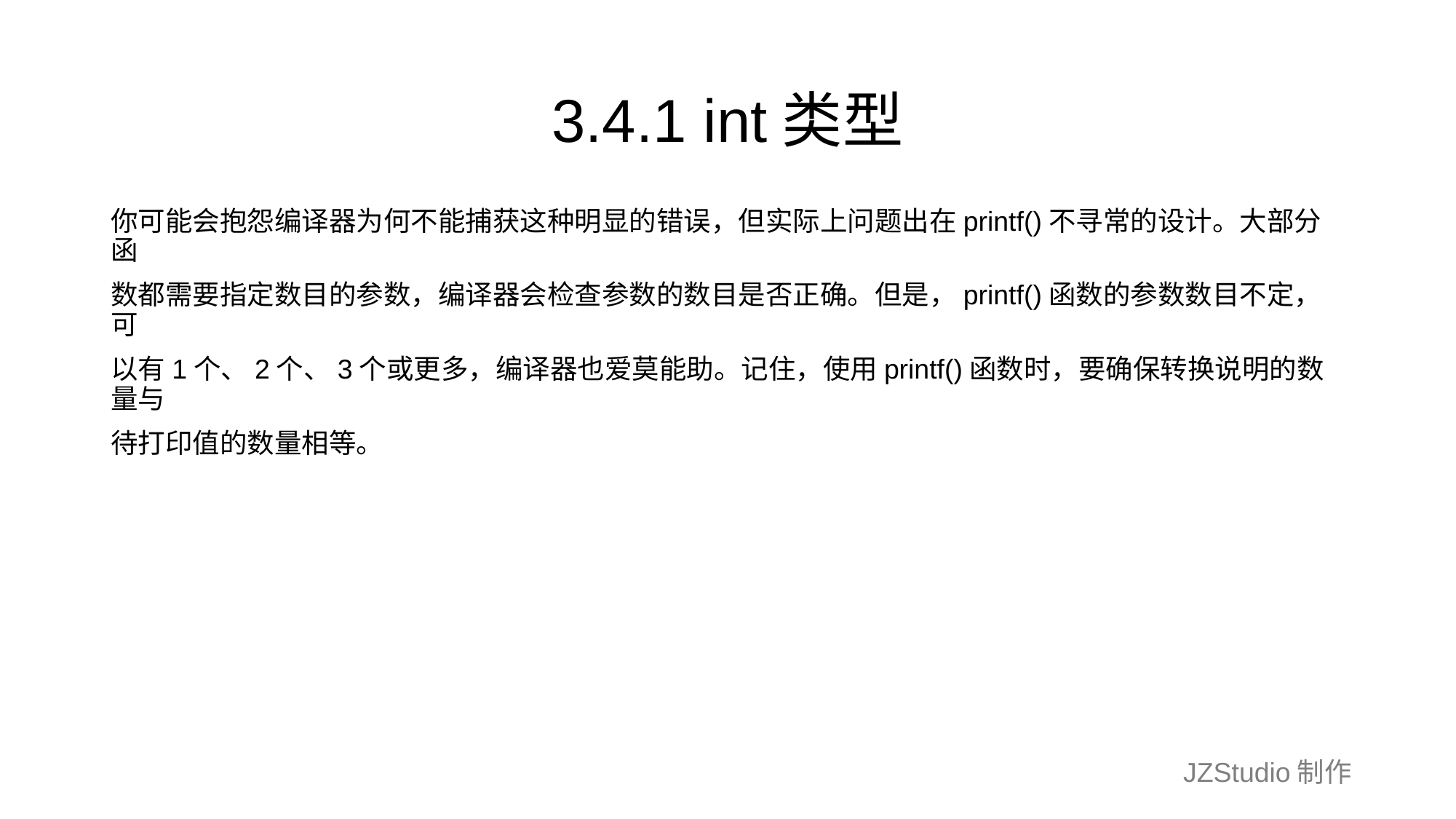

# 3.4.1 int类型
你可能会抱怨编译器为何不能捕获这种明显的错误，但实际上问题出在printf()不寻常的设计。大部分函
数都需要指定数目的参数，编译器会检查参数的数目是否正确。但是，printf()函数的参数数目不定，可
以有1个、2个、3个或更多，编译器也爱莫能助。记住，使用printf()函数时，要确保转换说明的数量与
待打印值的数量相等。